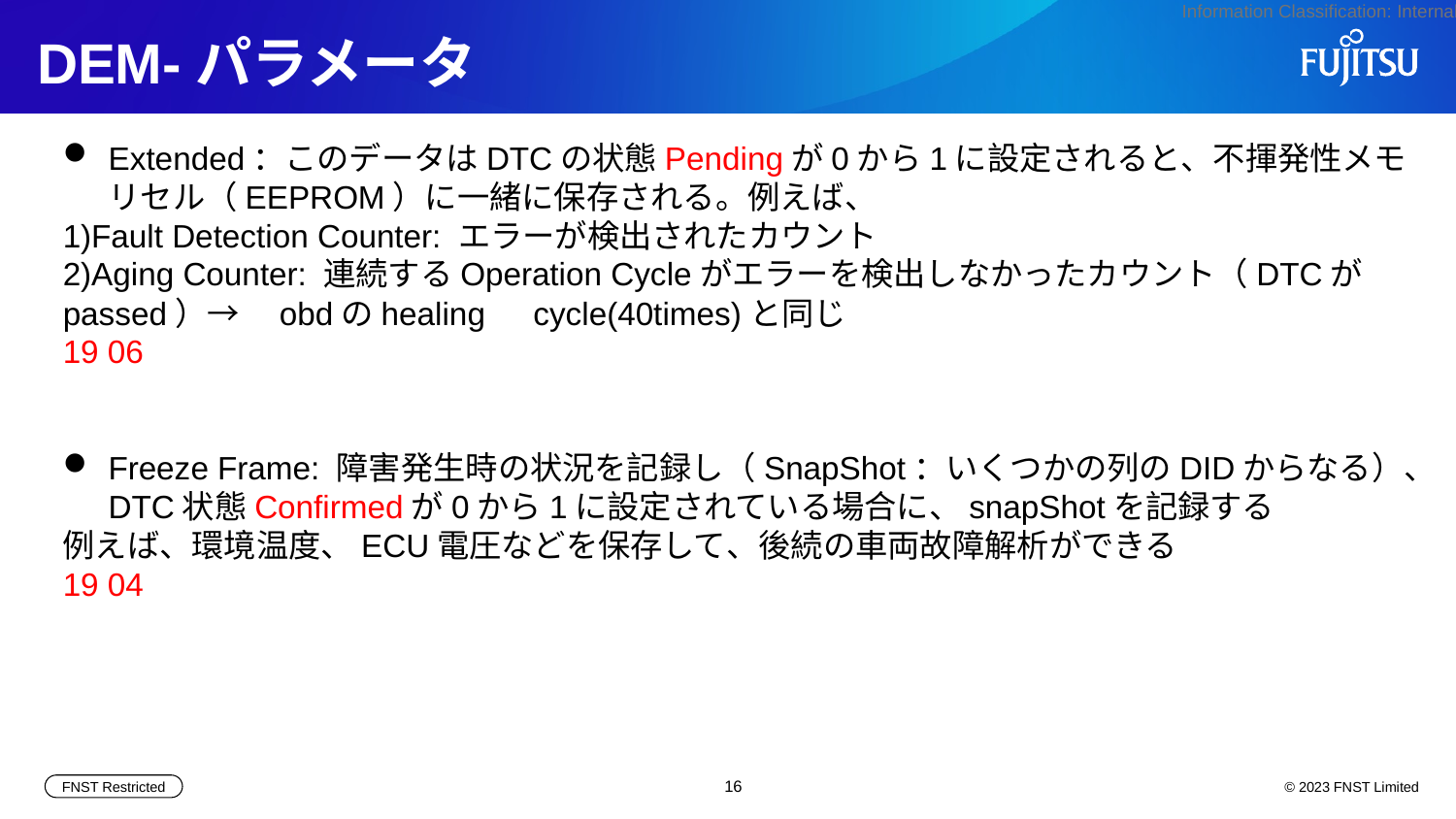

# DEM-パラメータ
Extended：このデータはDTCの状態Pendingが0から1に設定されると、不揮発性メモリセル（EEPROM）に一緒に保存される。例えば、
1)Fault Detection Counter: エラーが検出されたカウント
2)Aging Counter: 連続するOperation Cycleがエラーを検出しなかったカウント（DTCがpassed）→　obdのhealing　cycle(40times)と同じ
19 06

Freeze Frame: 障害発生時の状況を記録し（SnapShot：いくつかの列のDIDからなる）、DTC状態Confirmedが0から1に設定されている場合に、snapShotを記録する
例えば、環境温度、ECU電圧などを保存して、後続の車両故障解析ができる
19 04
16
© 2023 FNST Limited